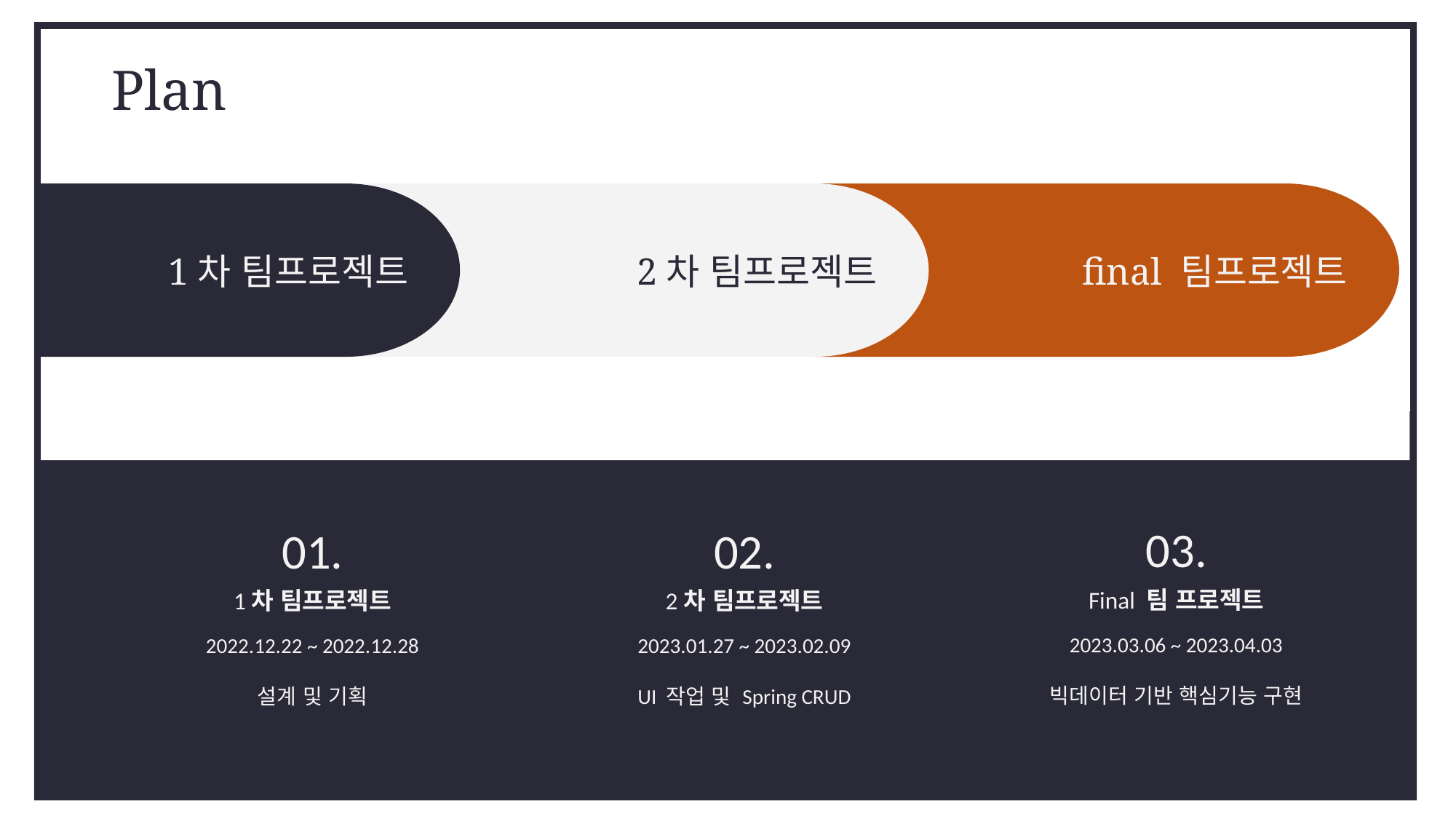

Plan
1차 팀프로젝트
2차 팀프로젝트
final 팀프로젝트

03.
Final 팀 프로젝트
2023.03.06 ~ 2023.04.03

빅데이터 기반 핵심기능 구현
01.
1차 팀프로젝트
2022.12.22 ~ 2022.12.28

설계 및 기획
02.
2차 팀프로젝트
2023.01.27 ~ 2023.02.09

UI 작업 및 Spring CRUD